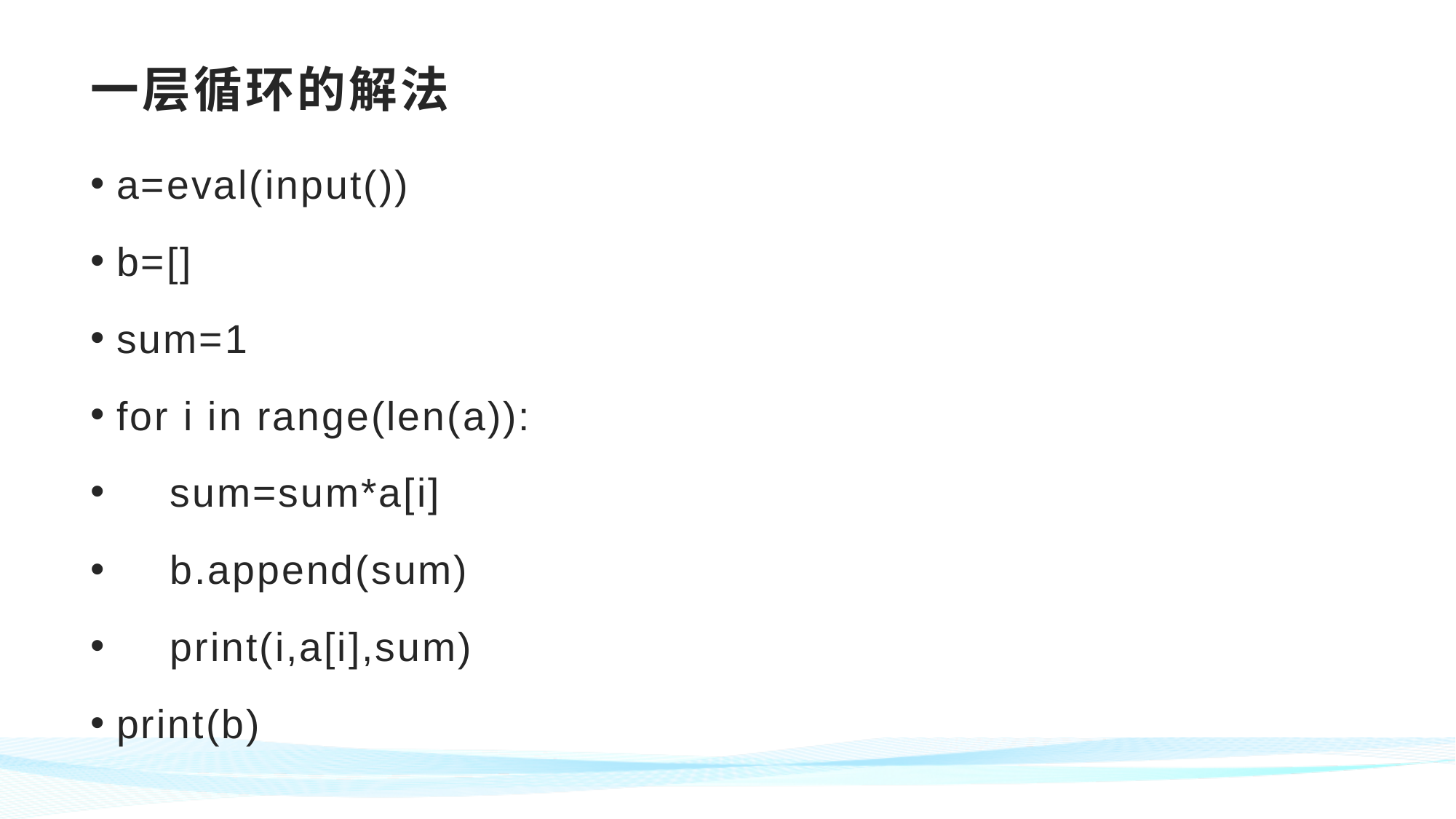

# 一层循环的解法
a=eval(input())
b=[]
sum=1
for i in range(len(a)):
    sum=sum*a[i]
    b.append(sum)
    print(i,a[i],sum)
print(b)
62